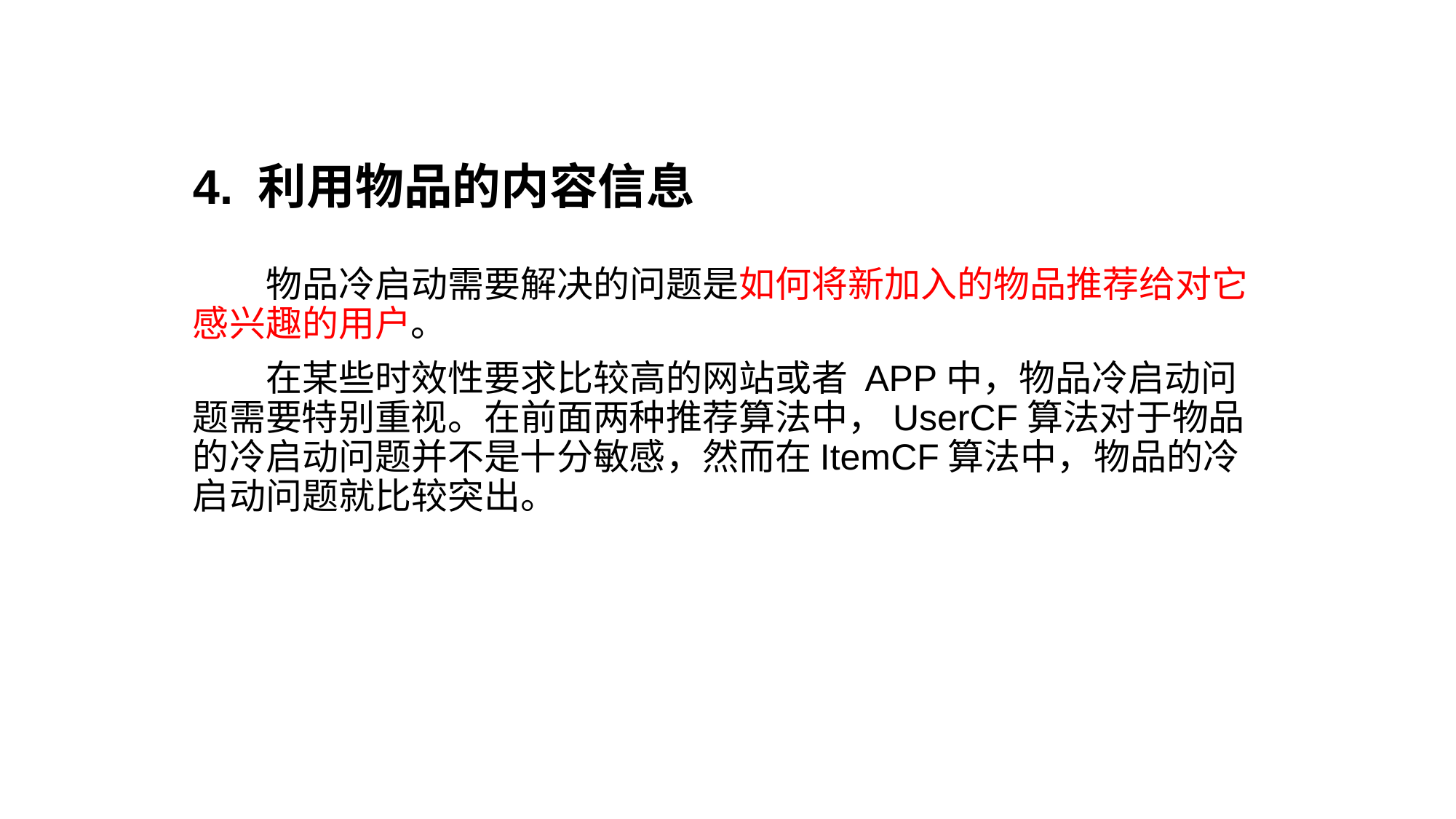

# 4. 利用物品的内容信息
物品冷启动需要解决的问题是如何将新加入的物品推荐给对它感兴趣的用户。
在某些时效性要求比较高的网站或者 APP中，物品冷启动问题需要特别重视。在前面两种推荐算法中，UserCF算法对于物品的冷启动问题并不是十分敏感，然而在ItemCF算法中，物品的冷启动问题就比较突出。